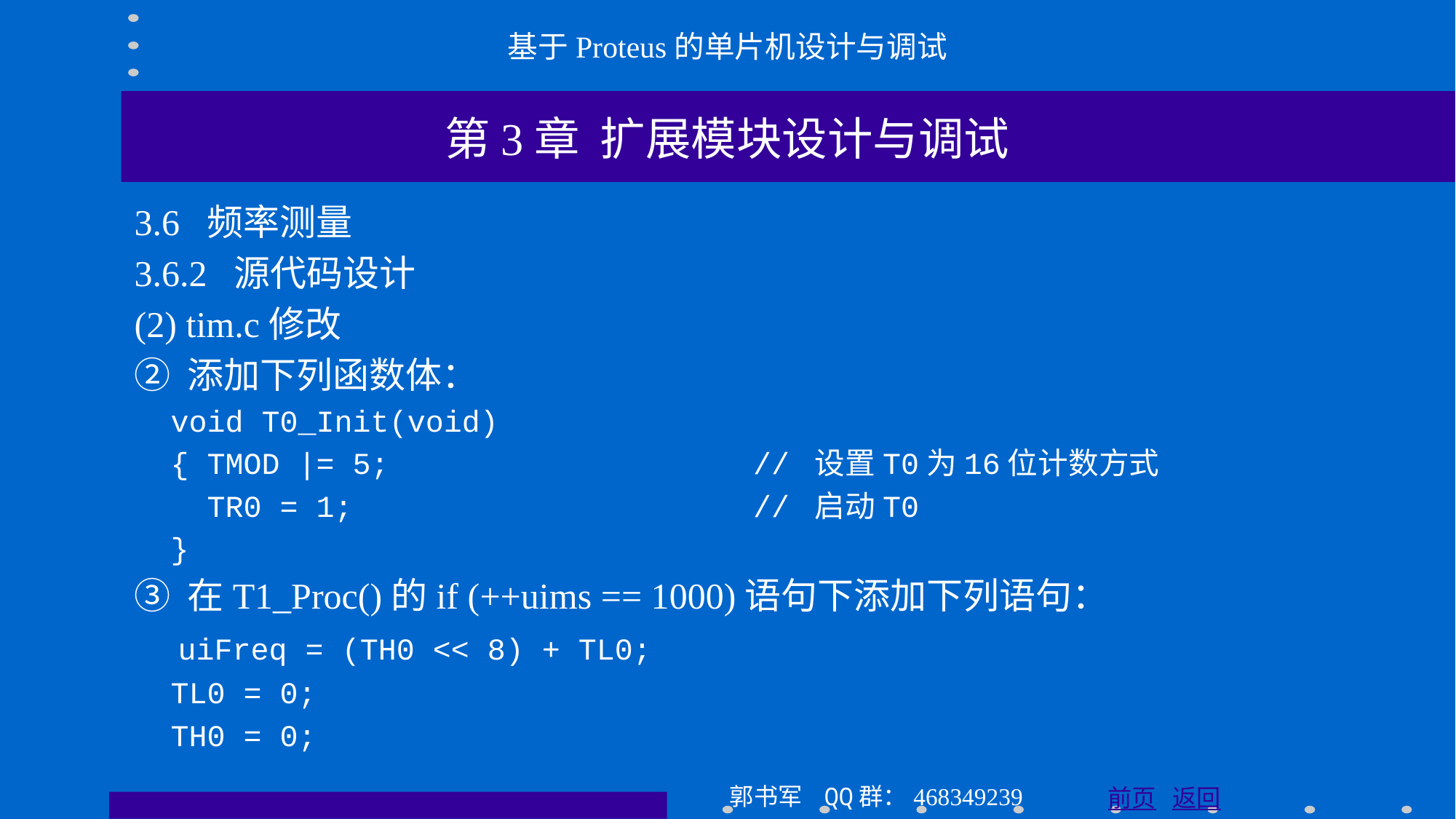

基于Proteus的单片机设计与调试
第3章  扩展模块设计与调试
3.6  频率测量
3.6.2  源代码设计
(2) tim.c修改
② 添加下列函数体：
  void T0_Init(void)
  { TMOD |= 5;                    // 设置T0为16位计数方式
    TR0 = 1;                      // 启动T0
  }
③ 在T1_Proc()的if (++uims == 1000)语句下添加下列语句：
  uiFreq = (TH0 << 8) + TL0;
  TL0 = 0;
  TH0 = 0;

郭书军   QQ群：468349239
前页   返回